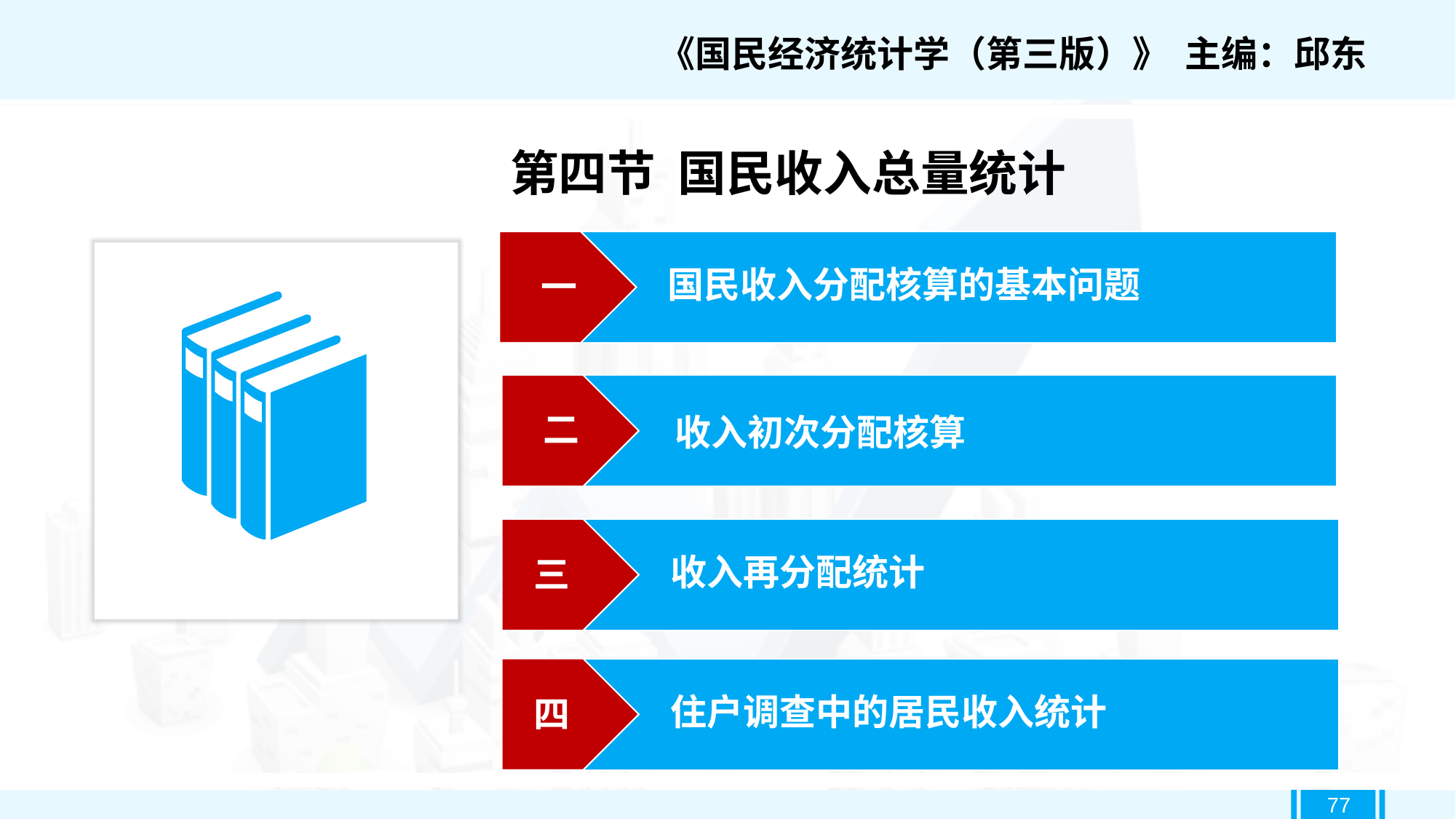

《国民经济统计学（第三版）》  主编：邱东
第四节  国民收入总量统计

一

国民收入分配核算的基本问题

二
收入初次分配核算

收入再分配统计
三

住户调查中的居民收入统计
四
77